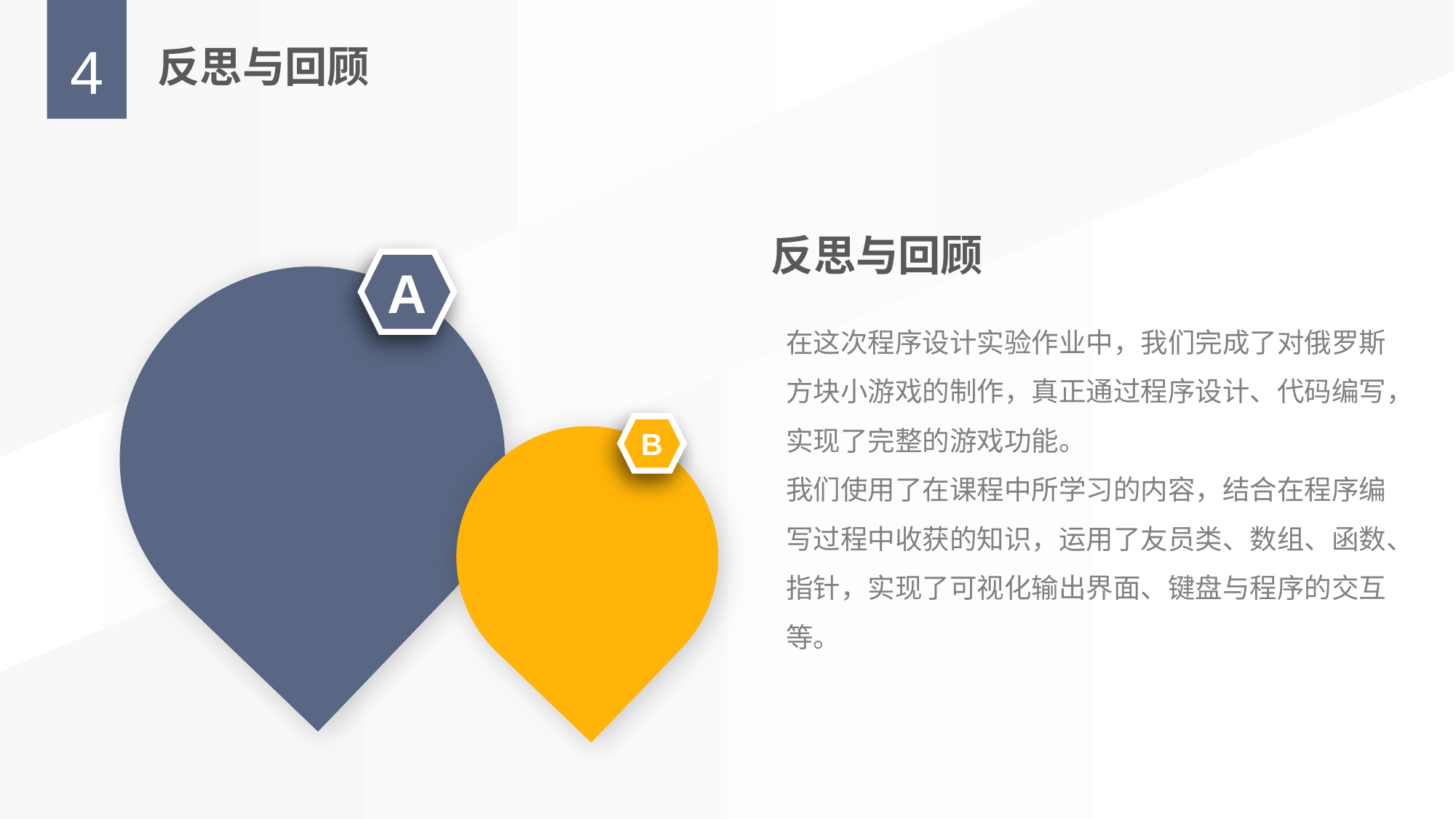

4
反思与回顾

反思与回顾
在这次程序设计实验作业中，我们完成了对俄罗斯方块小游戏的制作，真正通过程序设计、代码编写，实现了完整的游戏功能。
我们使用了在课程中所学习的内容，结合在程序编写过程中收获的知识，运用了友员类、数组、函数、指针，实现了可视化输出界面、键盘与程序的交互等。
A

B